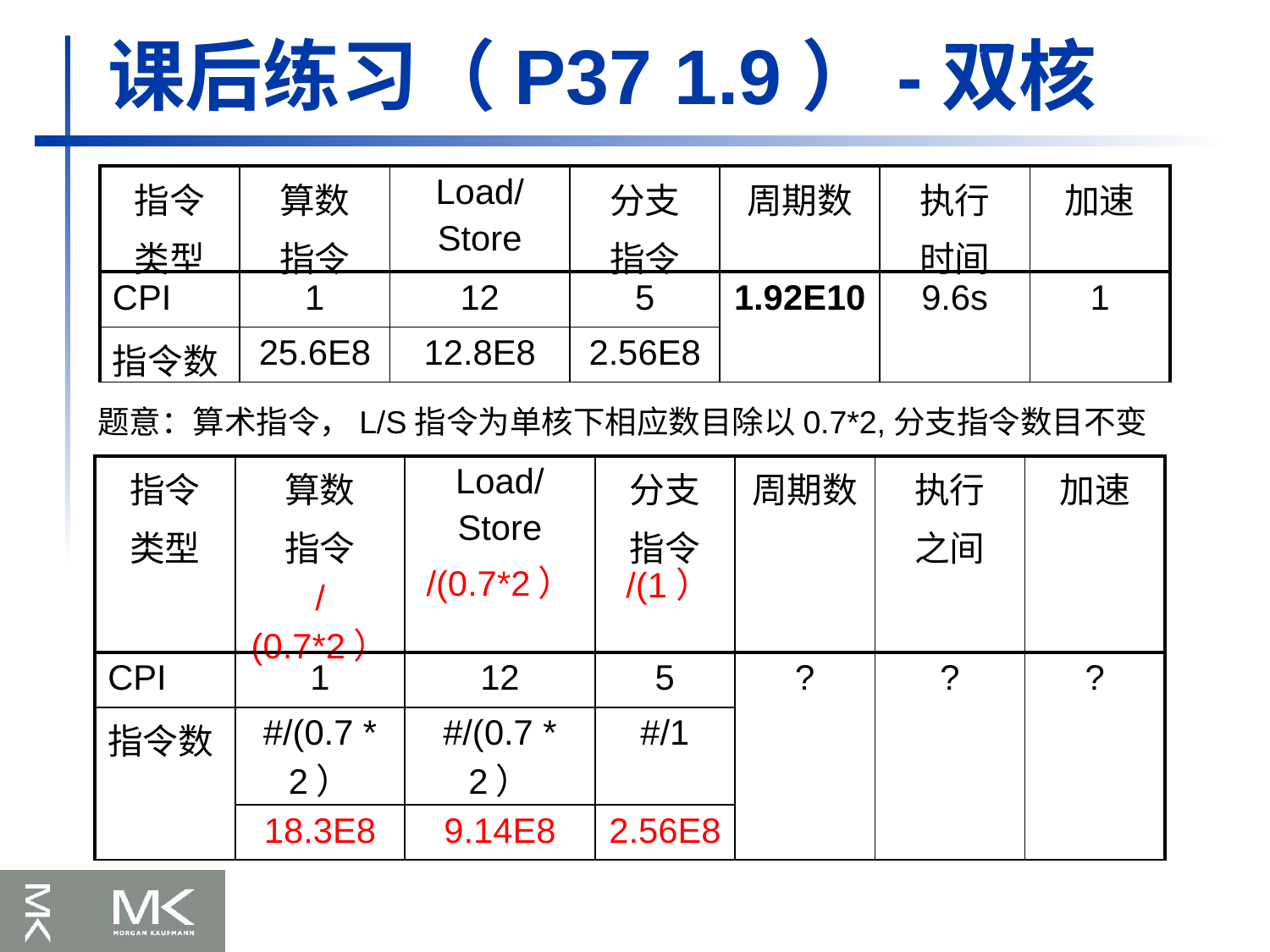

# 课后练习（P37 1.9）-双核
| 指令 类型 | 算数 指令 | Load/ Store | 分支 指令 | 周期数 | 执行 时间 | 加速 |
| --- | --- | --- | --- | --- | --- | --- |
| CPI | 1 | 12 | 5 | 1.92E10 | 9.6s | 1 |
| 指令数 | 25.6E8 | 12.8E8 | 2.56E8 |  |  |  |
题意：算术指令，L/S指令为单核下相应数目除以0.7*2,分支指令数目不变
| 指令 类型 | 算数 指令 /(0.7\*2） | Load/ Store /(0.7\*2） | 分支 指令 | 周期数 | 执行 之间 | 加速 |
| --- | --- | --- | --- | --- | --- | --- |
| CPI | 1 | 12 | 5 | ? | ? | ? |
| 指令数 | #/(0.7 \* 2） | #/(0.7 \* 2） | #/1 |  |  |  |
|  | 18.3E8 | 9.14E8 | 2.56E8 |  |  |  |
/(1）